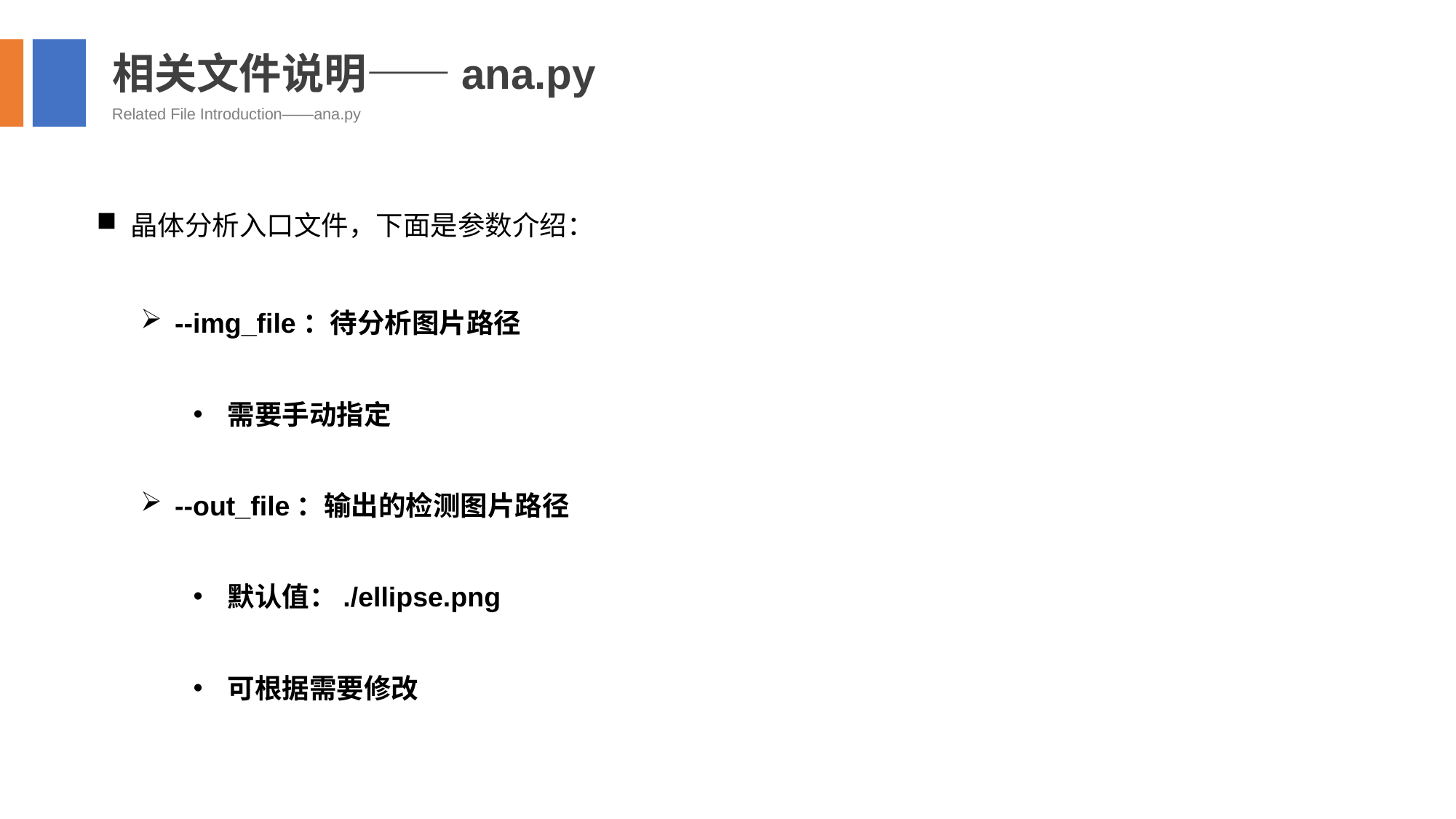

相关文件说明——ana.py
Related File Introduction——ana.py
晶体分析入口文件，下面是参数介绍：
--img_file：待分析图片路径
需要手动指定
--out_file：输出的检测图片路径
默认值：./ellipse.png
可根据需要修改